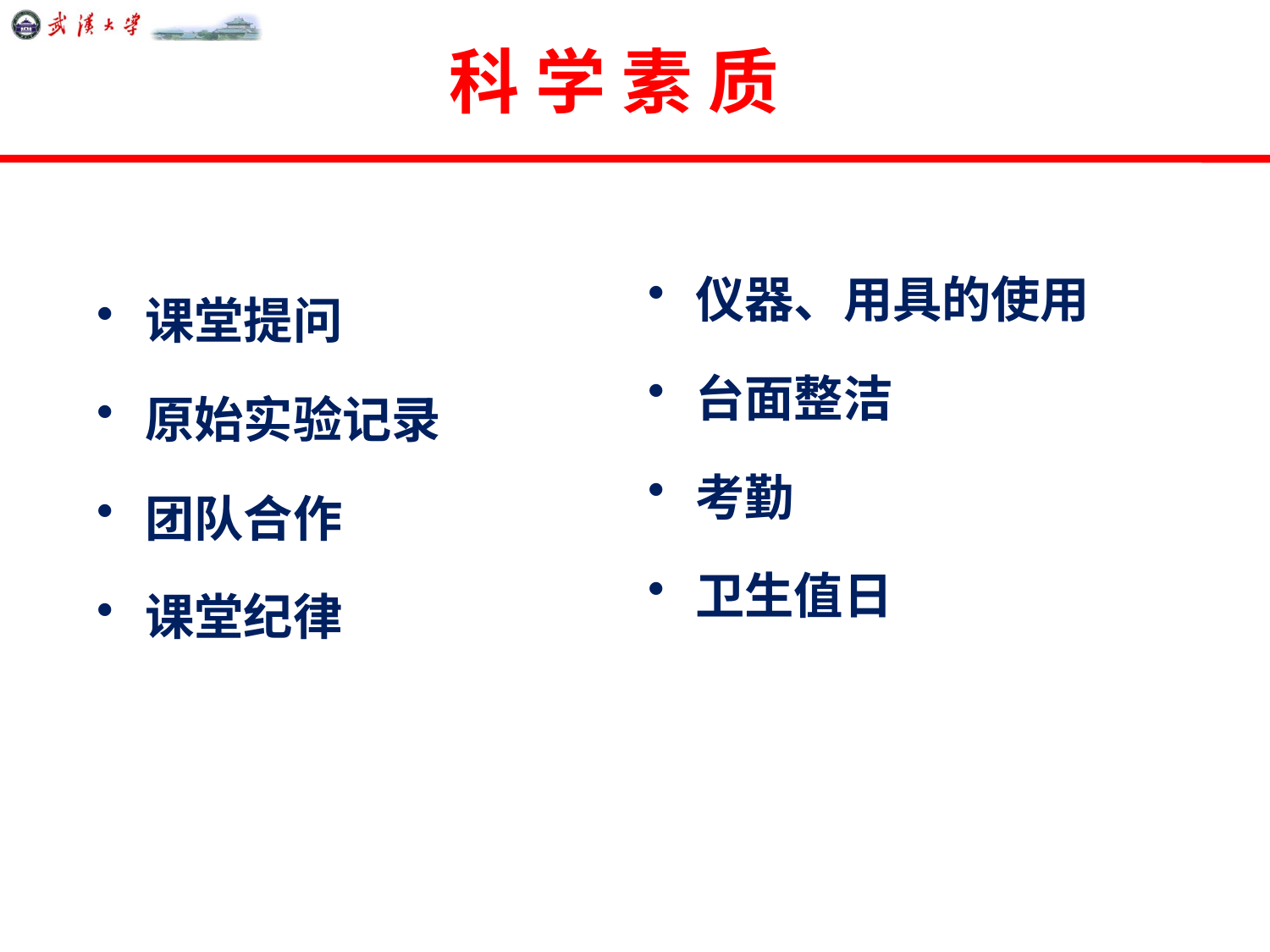

# 科 学 素 质

仪器、用具的使用
台面整洁
考勤
卫生值日

课堂提问
原始实验记录
团队合作
课堂纪律